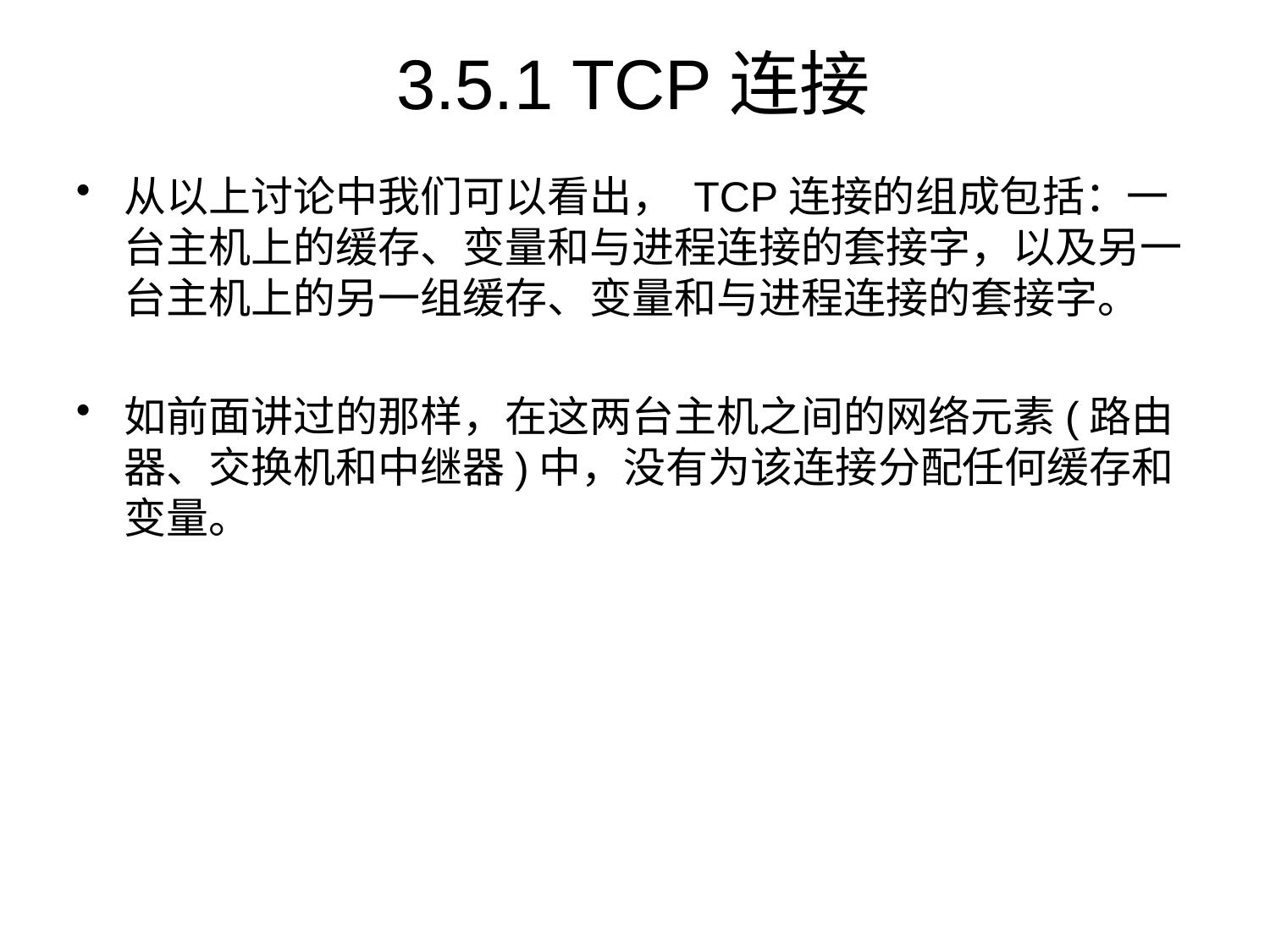

# 3.5.1 TCP连接
从以上讨论中我们可以看出， TCP连接的组成包括：一台主机上的缓存、变量和与进程连接的套接字，以及另一台主机上的另一组缓存、变量和与进程连接的套接字。

如前面讲过的那样，在这两台主机之间的网络元素(路由器、交换机和中继器)中，没有为该连接分配任何缓存和变量。